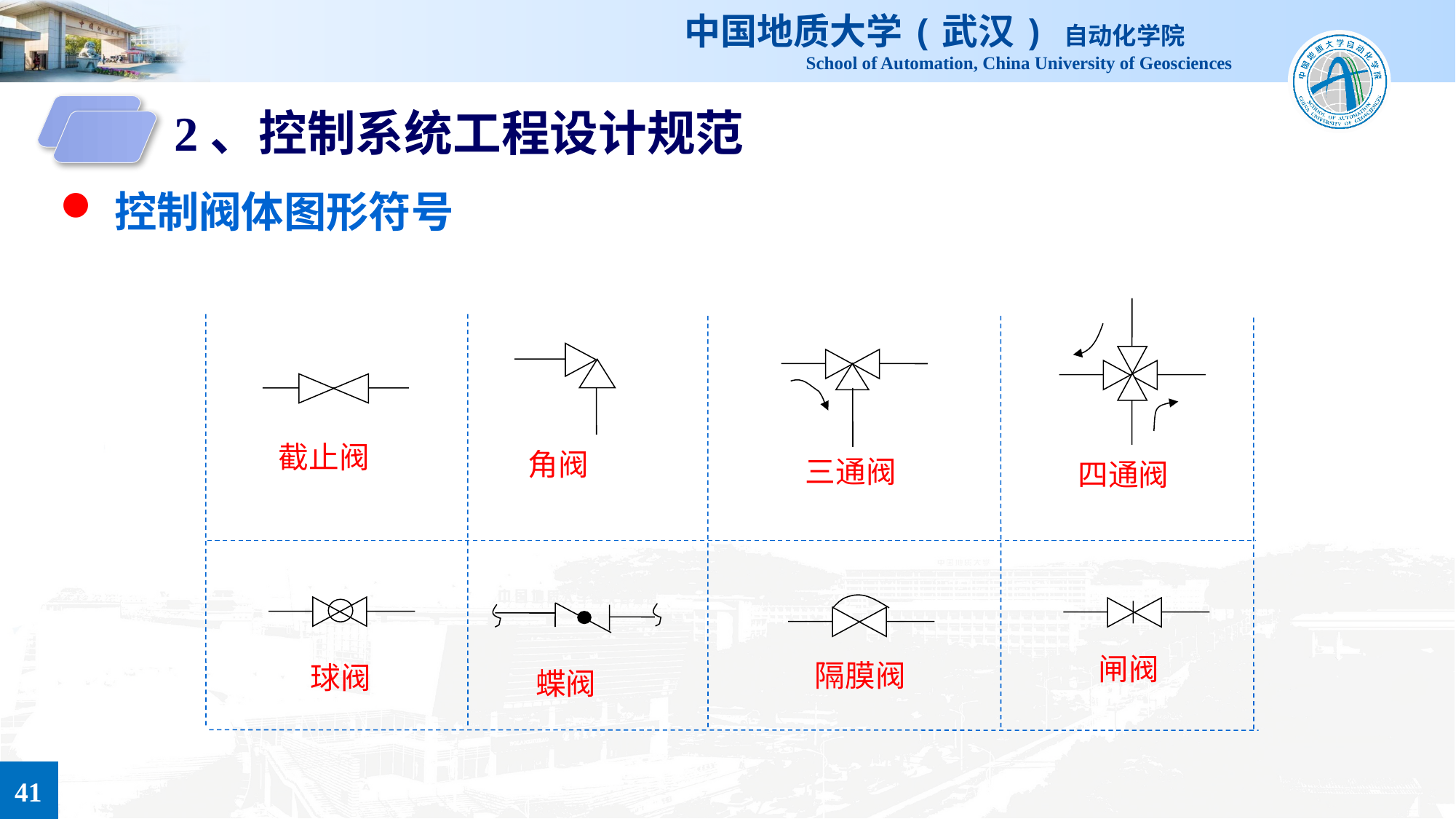

2、控制系统工程设计规范
控制阀体图形符号

四通阀

角阀

三通阀

截止阀

隔膜阀

 球阀

闸阀

蝶阀

41